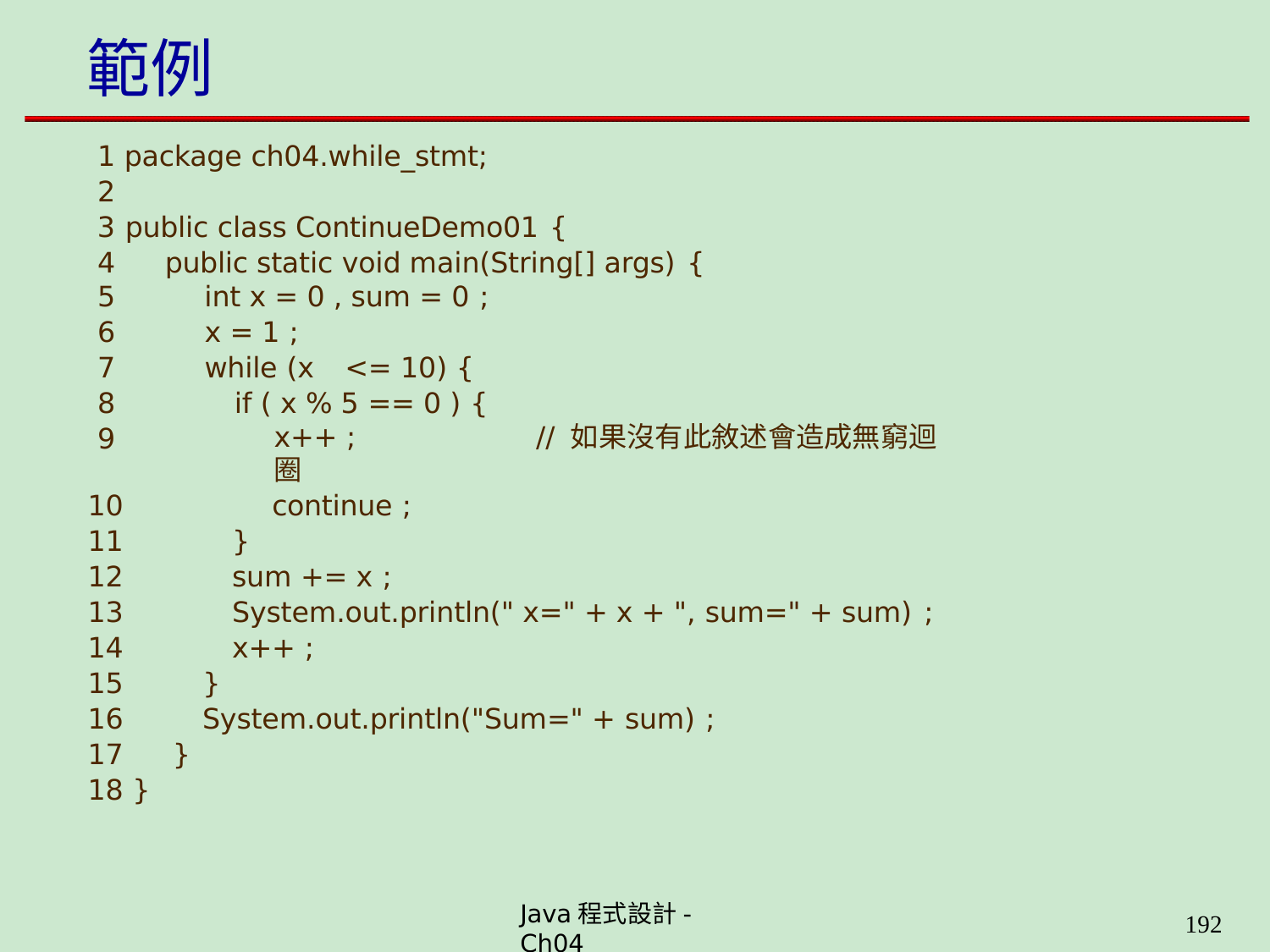

# 範例
1 package ch04.while_stmt;
2
public class ContinueDemo01 {
public static void main(String[] args) {
| 5 |  | int x = 0 , sum = 0 ; |
| --- | --- | --- |
| 6 |  | x = 1 ; |
| 7 |  | while (x <= 10) { |
| 8 |  | if ( x % 5 == 0 ) { |
| 9 |  | x++ ; // 如果沒有此敘述會造成無窮迴圈 |
| 10 |  | continue ; |
| 11 |  | } |
| 12 |  | sum += x ; |
| 13 |  | System.out.println(" x=" + x + ", sum=" + sum) ; |
| 14 |  | x++ ; |
| 15 |  | } |
| 16 |  | System.out.println("Sum=" + sum) ; |
| 17 | } |  |
| 18 } |  |  |
Java程式設計-Ch04
192